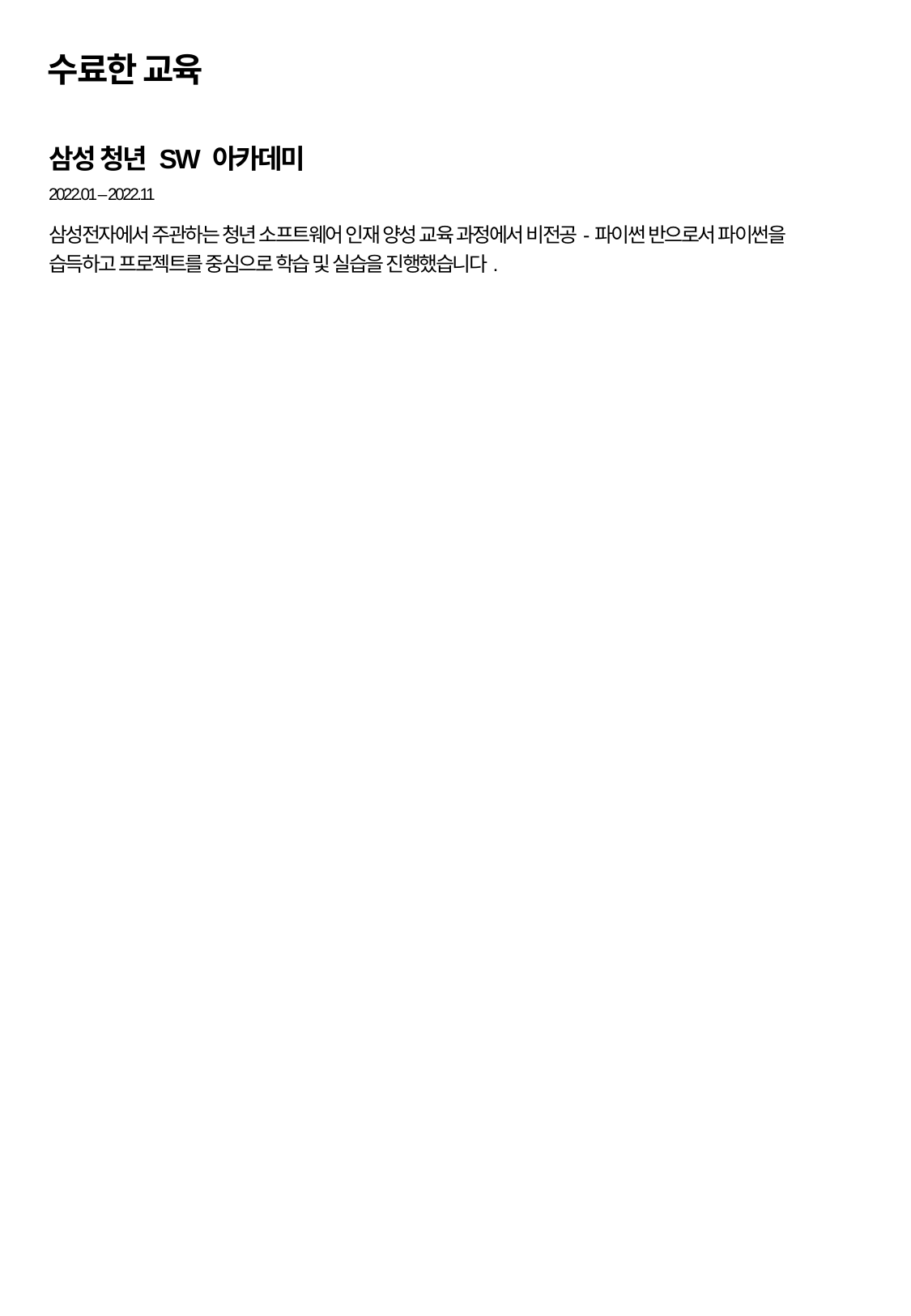

수료한 교육
삼성 청년 SW 아카데미
2022.01 – 2022.11
삼성전자에서 주관하는 청년 소프트웨어 인재 양성 교육 과정에서 비전공-파이썬 반으로서 파이썬을 습득하고 프로젝트를 중심으로 학습 및 실습을 진행했습니다.